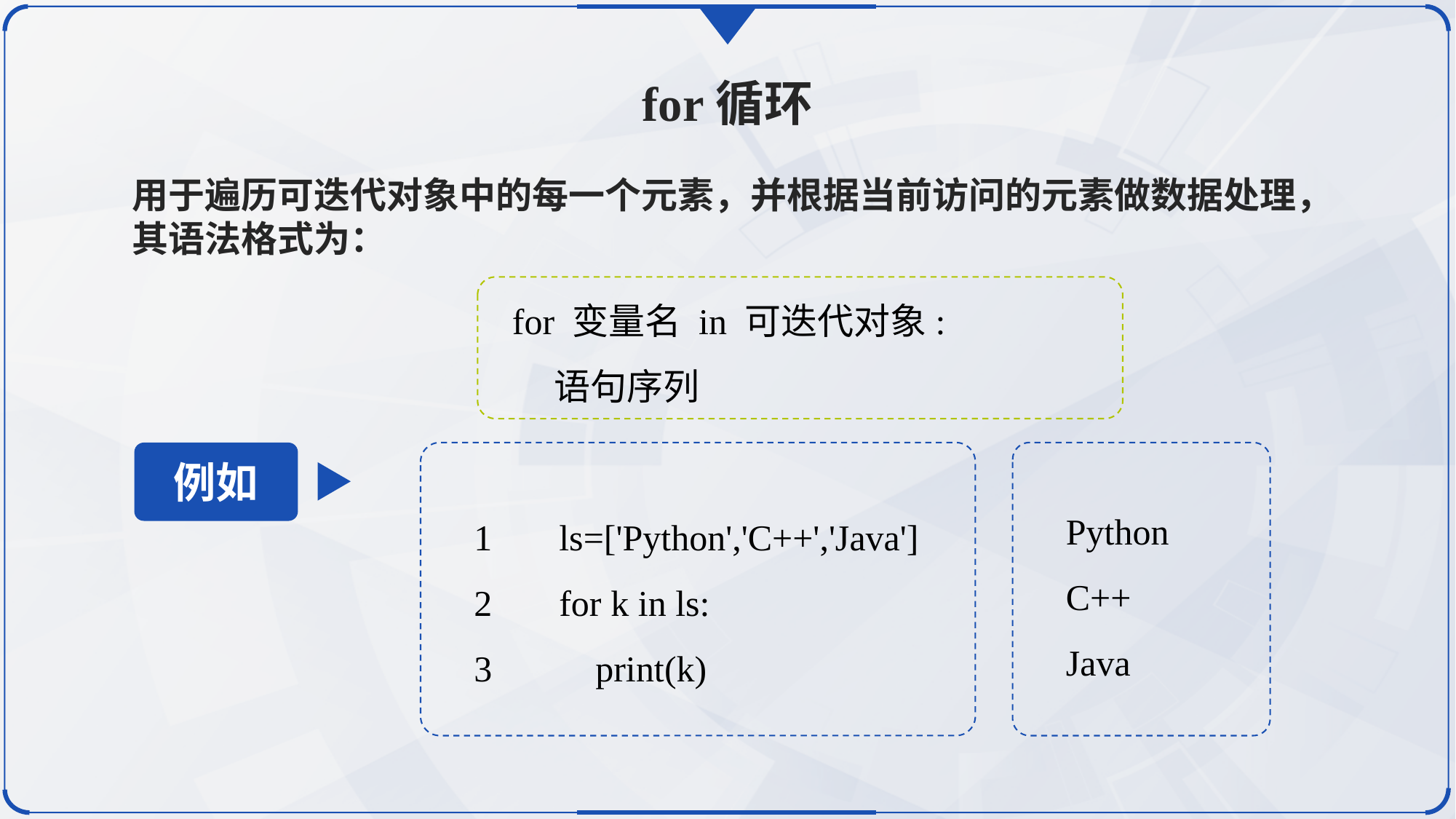

for循环
用于遍历可迭代对象中的每一个元素，并根据当前访问的元素做数据处理，其语法格式为：
for 变量名 in 可迭代对象:
    语句序列

例如

Python
C++
Java
1	ls=['Python','C++','Java']
2	for k in ls:
3	    print(k)